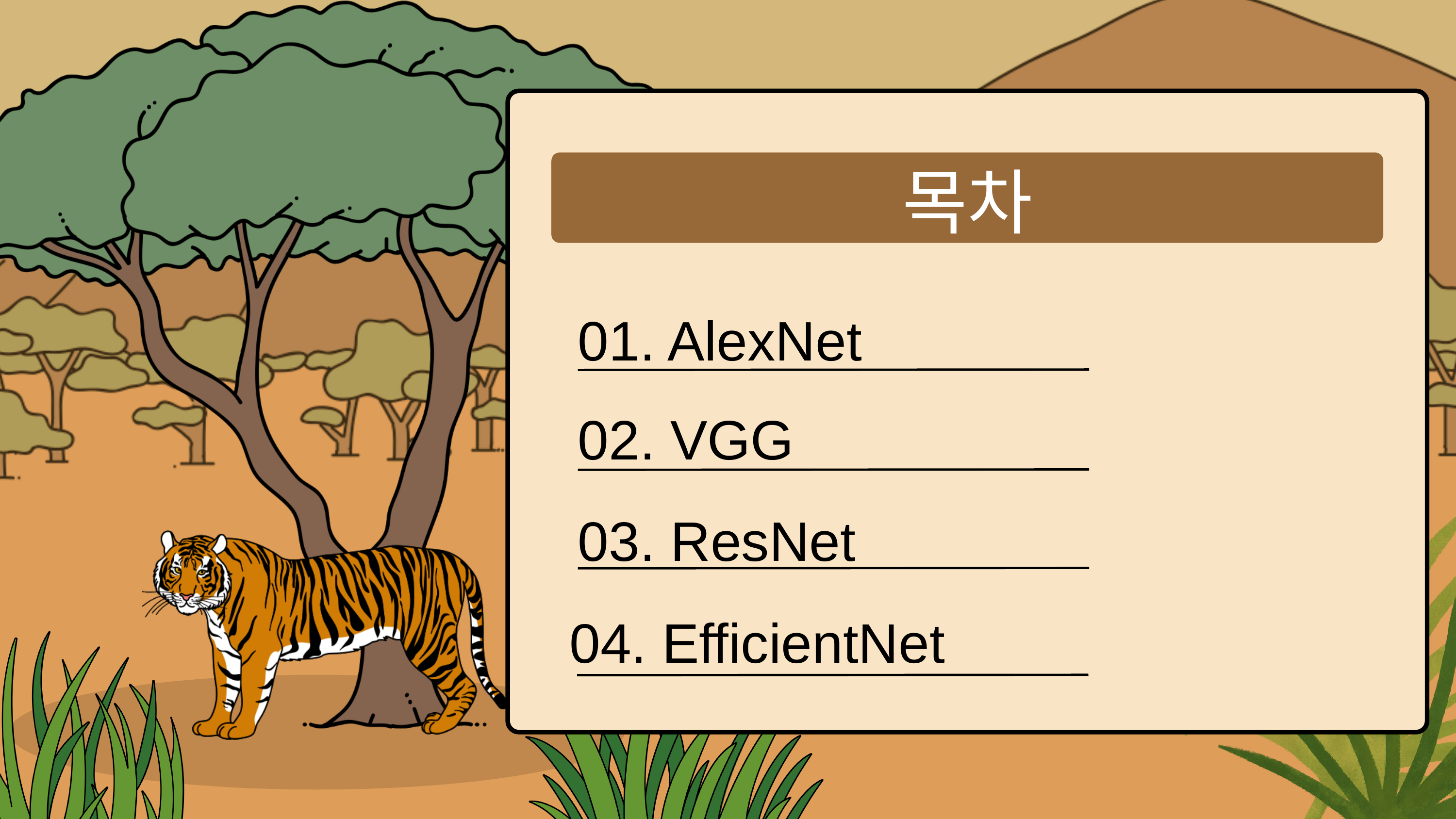

목차

01. AlexNet

02. VGG

03. ResNet

04. EfficientNet